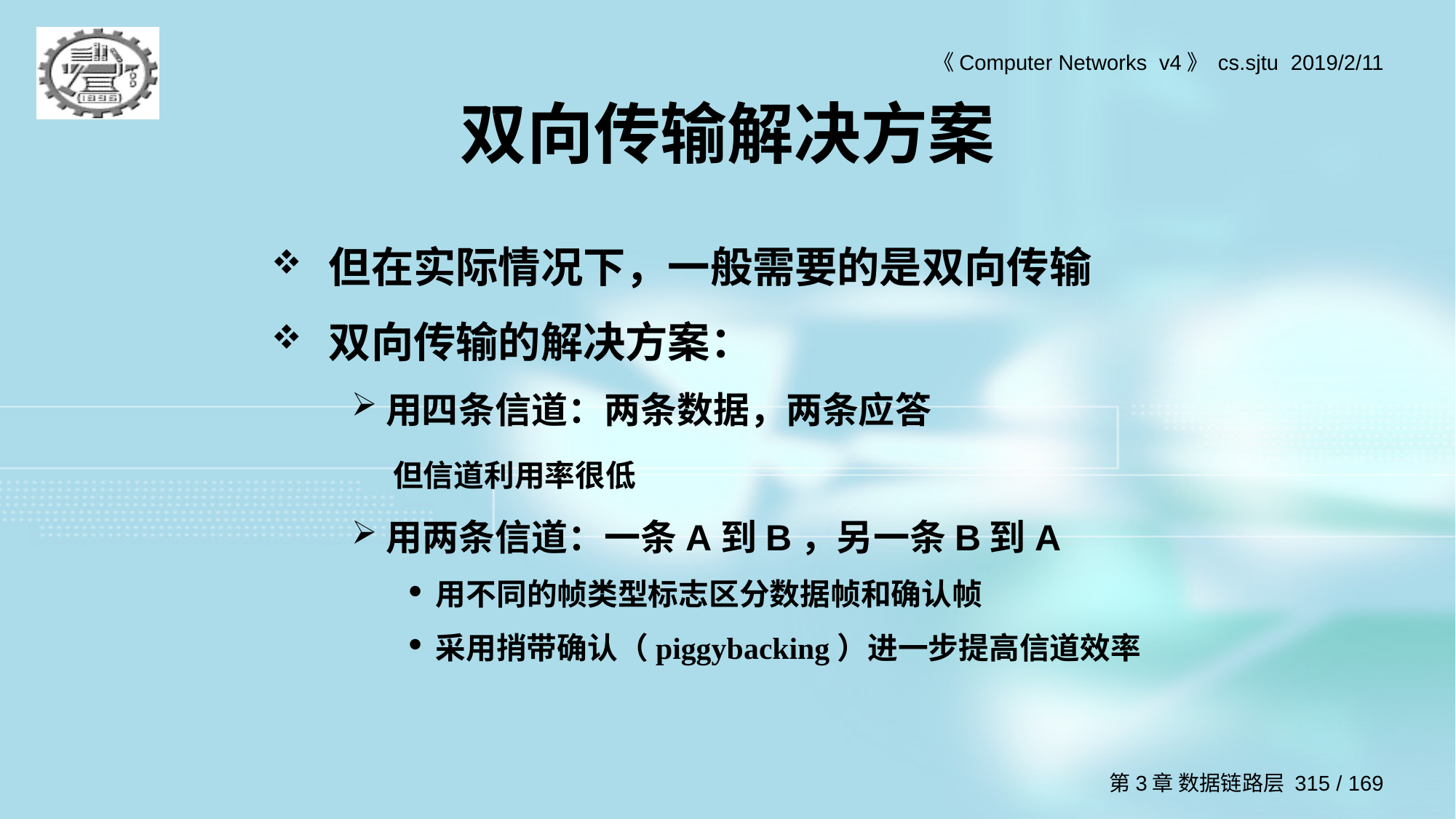

# 双向传输解决方案
但在实际情况下，一般需要的是双向传输
双向传输的解决方案：
用四条信道：两条数据，两条应答
    但信道利用率很低
用两条信道：一条A到B，另一条B到A
用不同的帧类型标志区分数据帧和确认帧
采用捎带确认（piggybacking）进一步提高信道效率